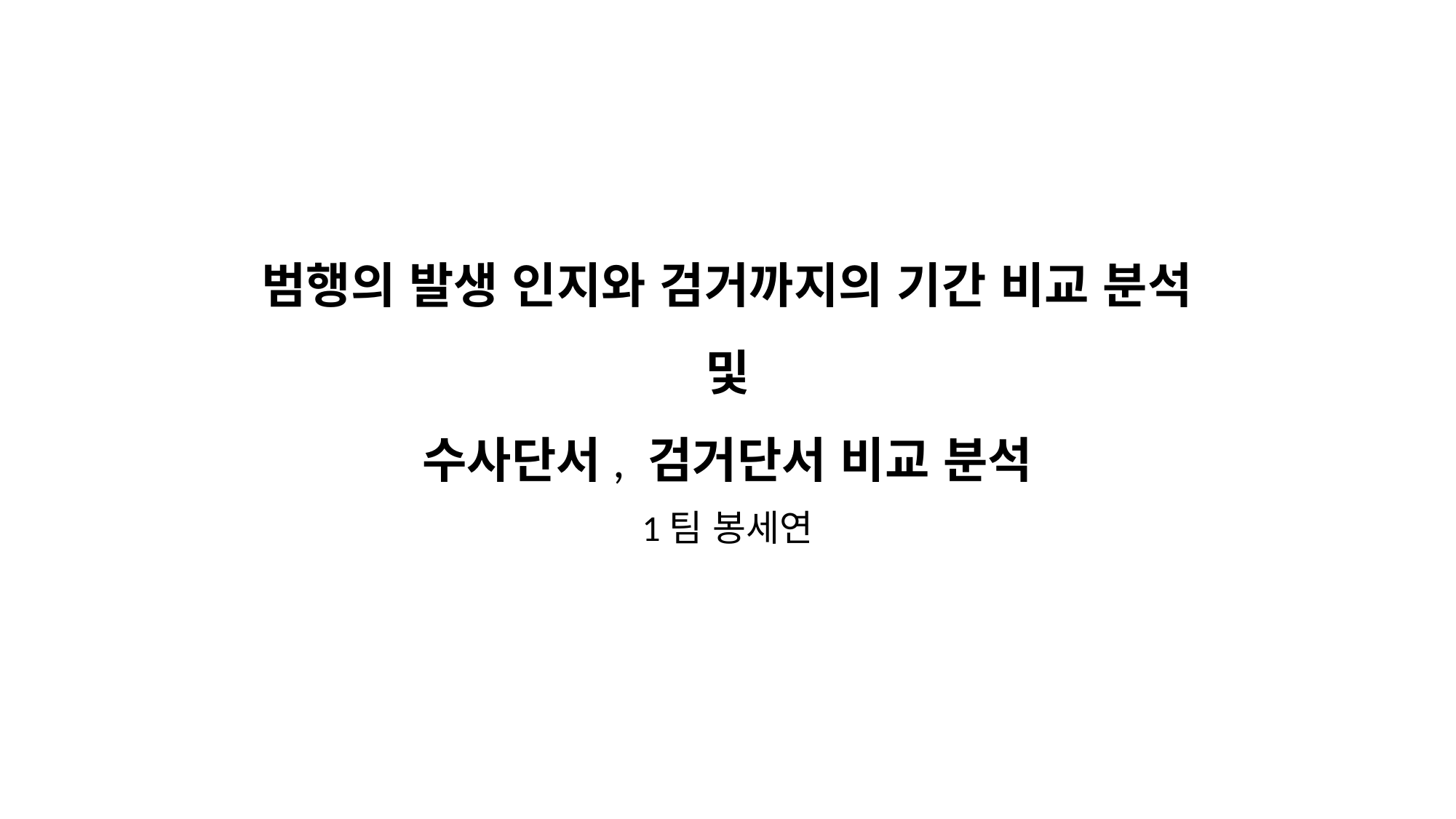

# 범행의 발생 인지와 검거까지의 기간 비교 분석 및 수사단서, 검거단서 비교 분석
1팀 봉세연